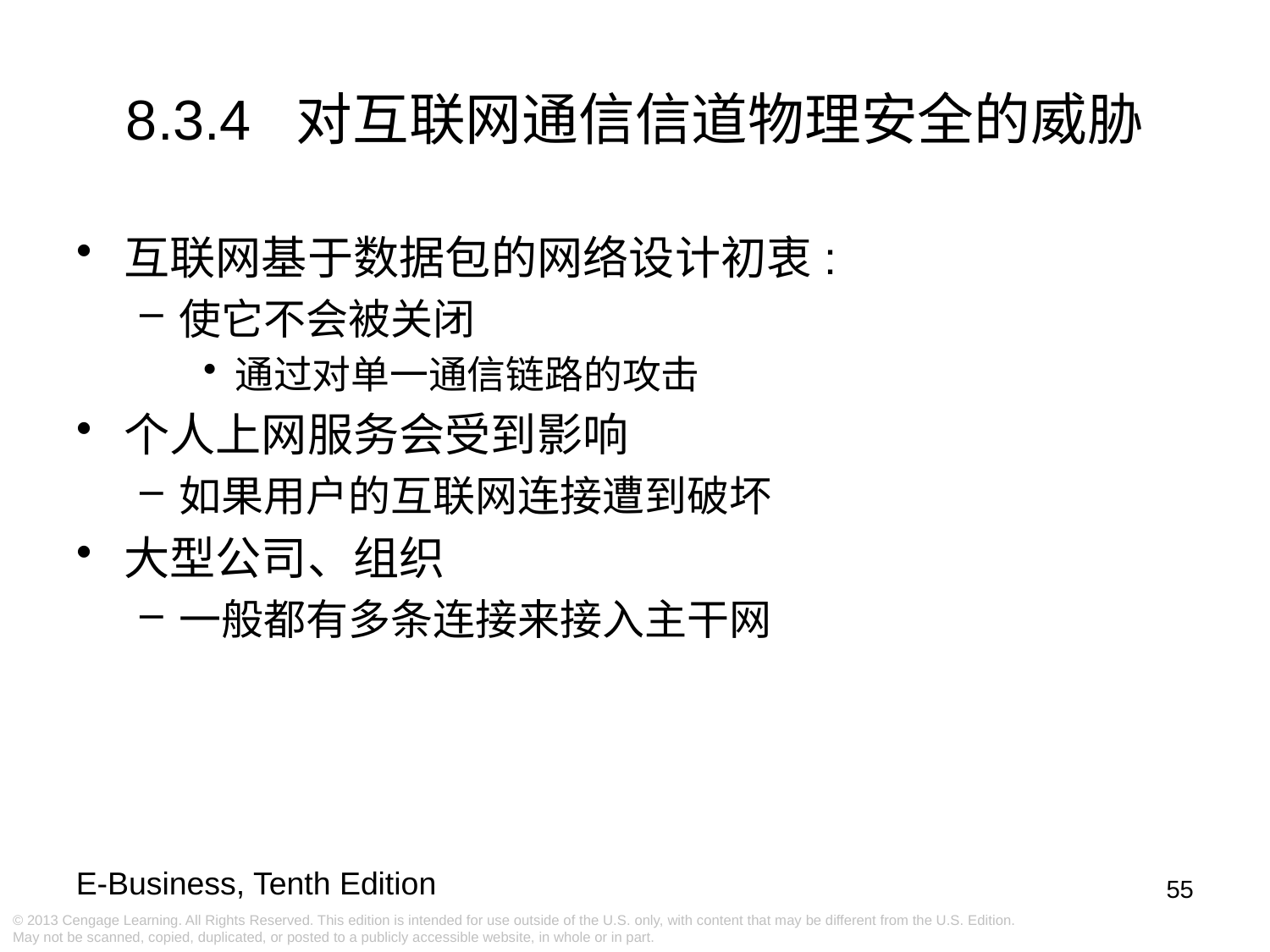

8.3.4  对互联网通信信道物理安全的威胁
互联网基于数据包的网络设计初衷:
使它不会被关闭
通过对单一通信链路的攻击
个人上网服务会受到影响
如果用户的互联网连接遭到破坏
大型公司、组织
一般都有多条连接来接入主干网

55